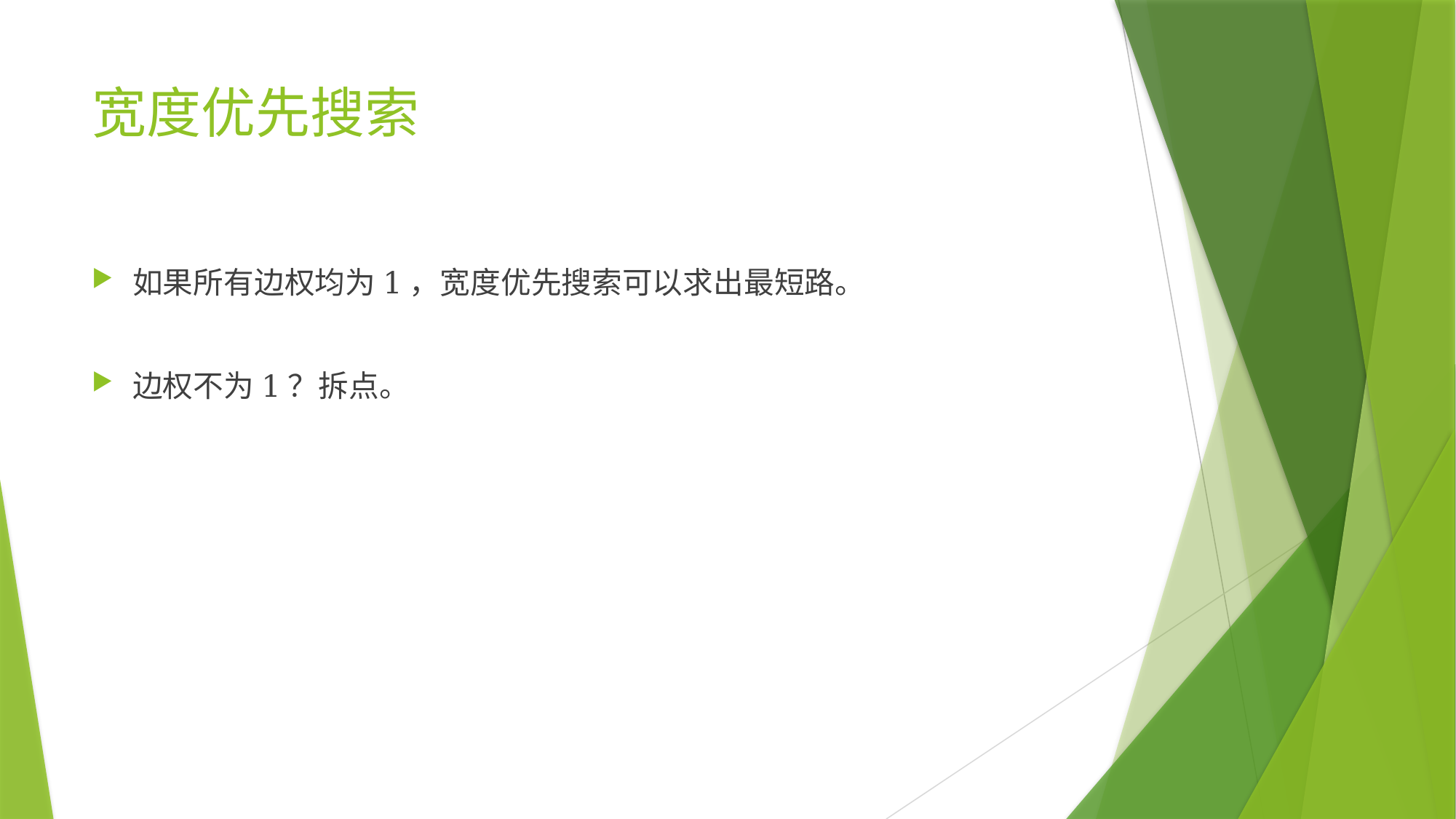

# 宽度优先搜索
如果所有边权均为1，宽度优先搜索可以求出最短路。

边权不为1？拆点。